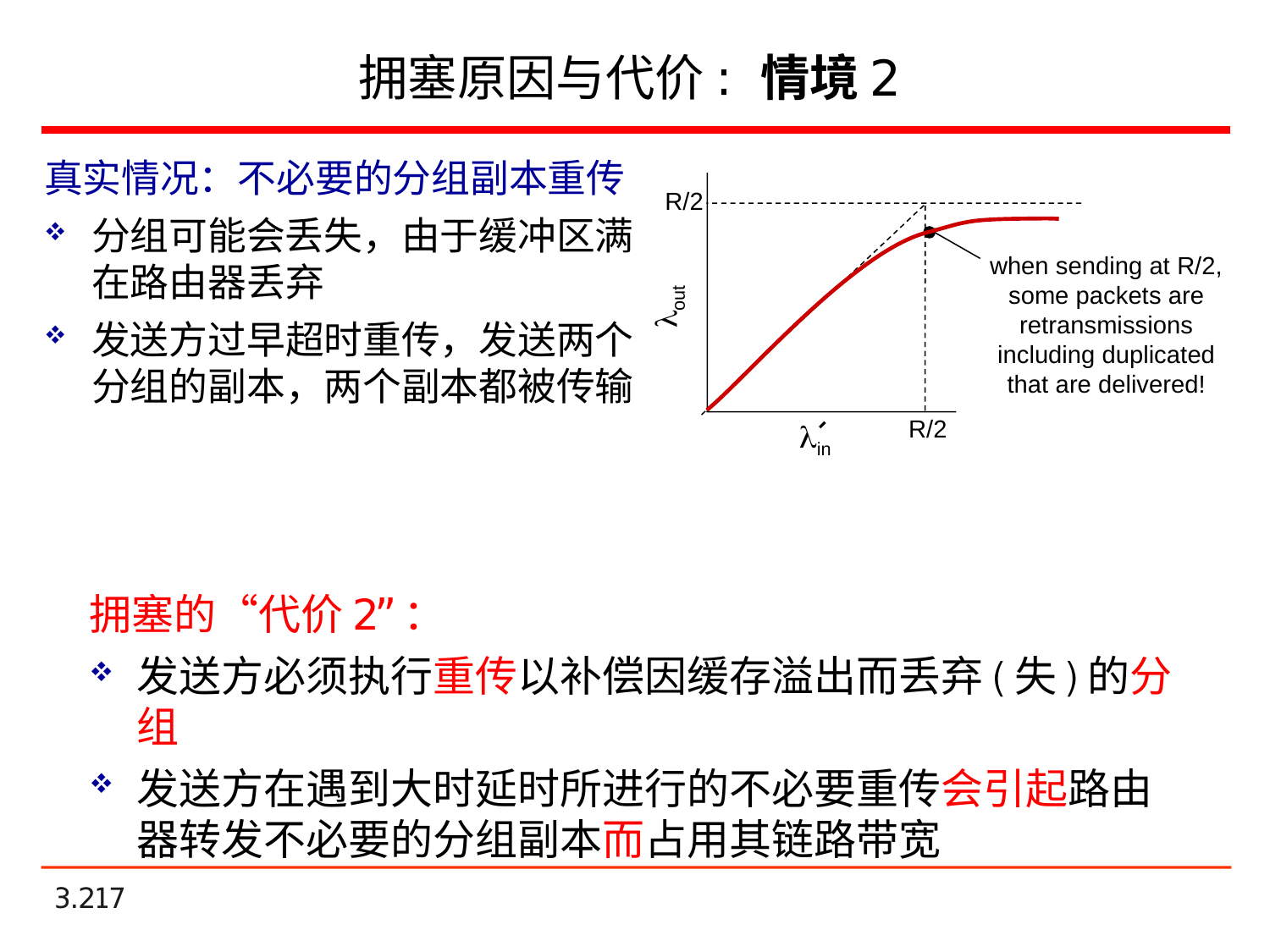

# 拥塞原因与代价: 情境2
真实情况：不必要的分组副本重传
分组可能会丢失，由于缓冲区满在路由器丢弃
发送方过早超时重传，发送两个分组的副本，两个副本都被传输

R/2

when sending at R/2, some packets are retransmissions including duplicated that are delivered!

λout

R/2
λin

拥塞的“代价2”：
发送方必须执行重传以补偿因缓存溢出而丢弃(失)的分组
发送方在遇到大时延时所进行的不必要重传会引起路由器转发不必要的分组副本而占用其链路带宽